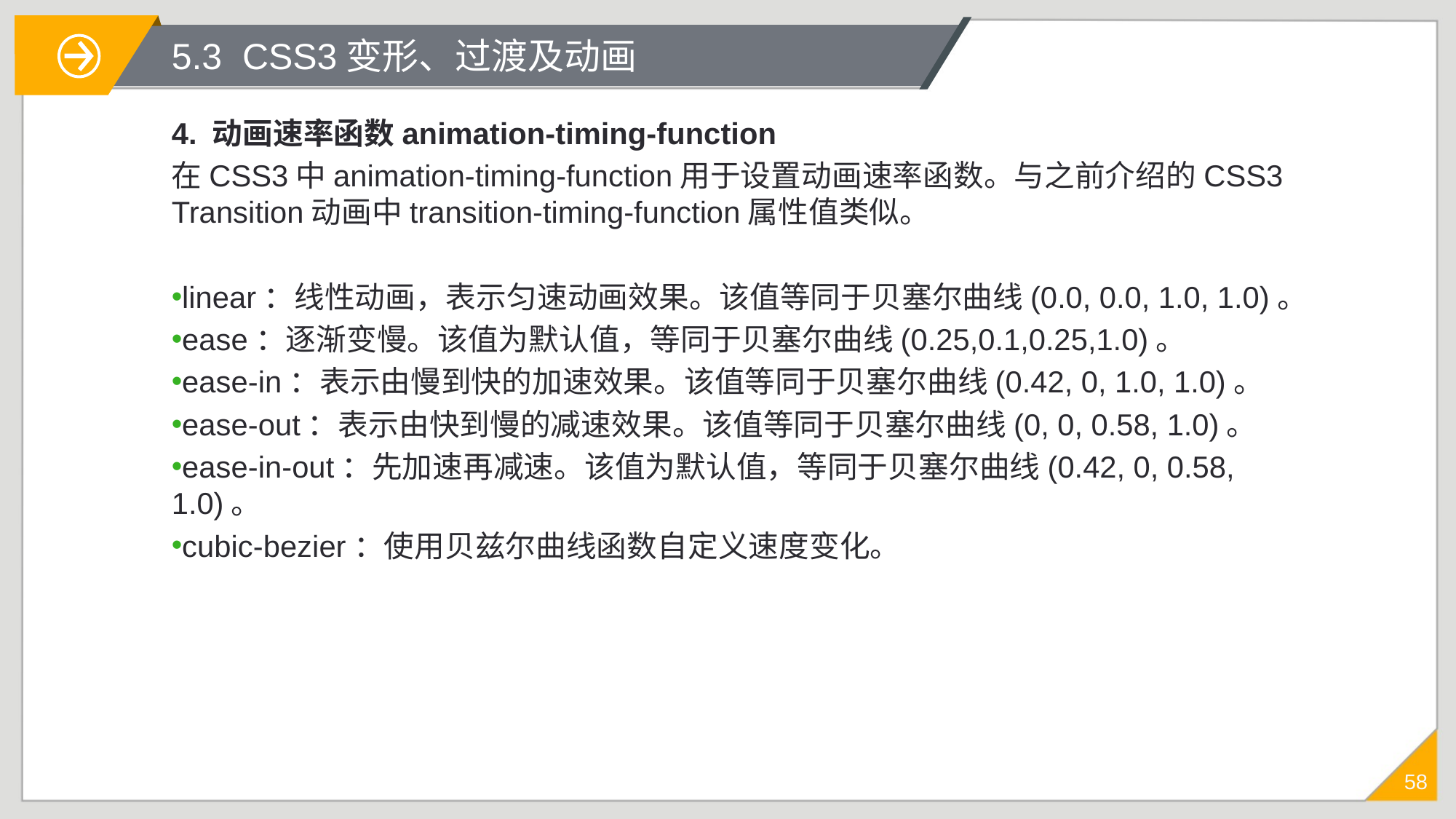

# 5.3  CSS3变形、过渡及动画
4. 动画速率函数animation-timing-function
在CSS3中animation-timing-function用于设置动画速率函数。与之前介绍的CSS3 Transition动画中transition-timing-function属性值类似。

linear：线性动画，表示匀速动画效果。该值等同于贝塞尔曲线(0.0, 0.0, 1.0, 1.0)。
ease：逐渐变慢。该值为默认值，等同于贝塞尔曲线(0.25,0.1,0.25,1.0)。
ease-in：表示由慢到快的加速效果。该值等同于贝塞尔曲线(0.42, 0, 1.0, 1.0)。
ease-out：表示由快到慢的减速效果。该值等同于贝塞尔曲线(0, 0, 0.58, 1.0)。
ease-in-out：先加速再减速。该值为默认值，等同于贝塞尔曲线(0.42, 0, 0.58, 1.0)。
cubic-bezier：使用贝兹尔曲线函数自定义速度变化。